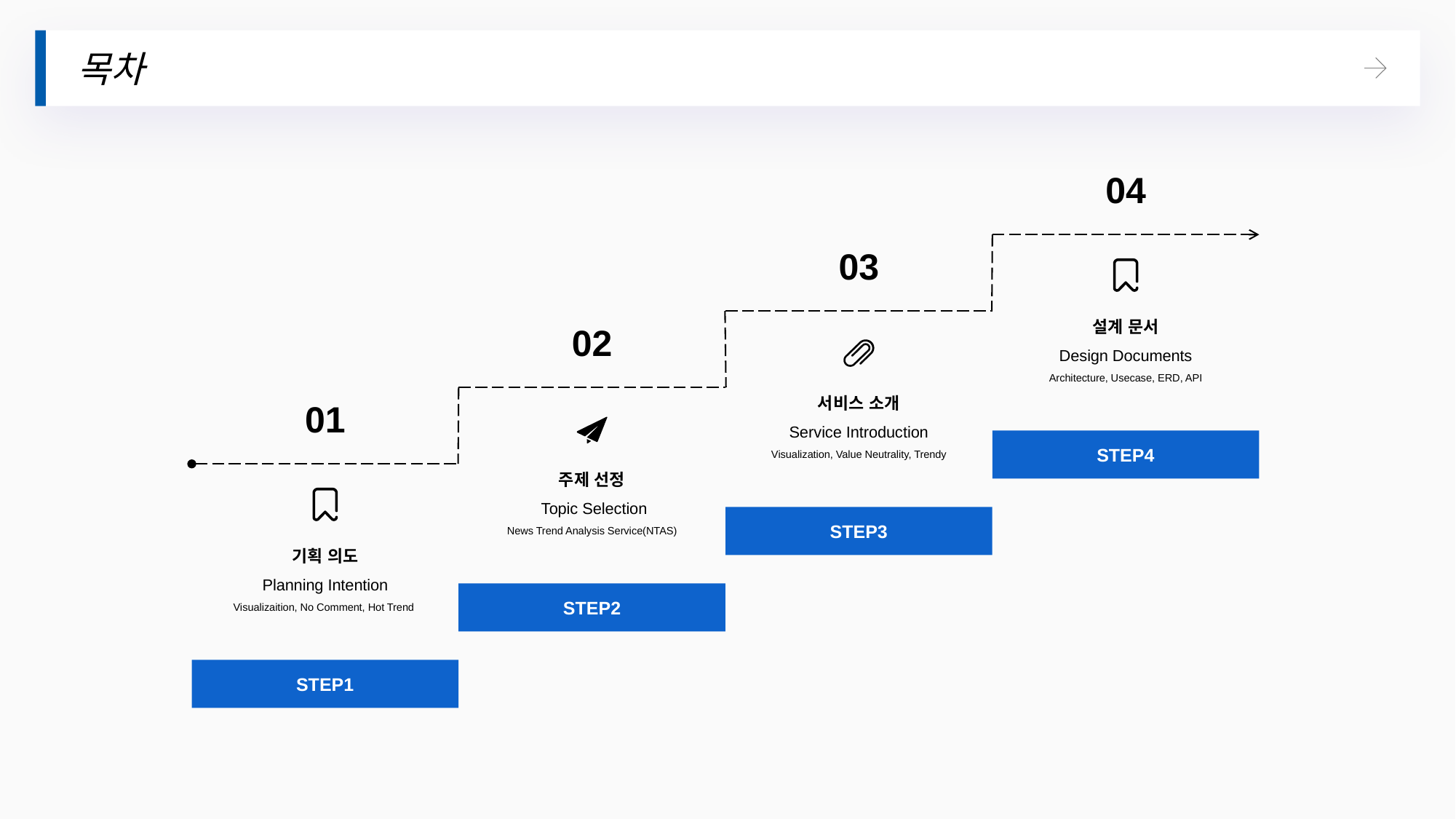

목차

04
03

설계 문서
Design Documents
Architecture, Usecase, ERD, API
02

서비스 소개
Service Introduction
Visualization, Value Neutrality, Trendy
01

STEP4
주제 선정
 Topic Selection
News Trend Analysis Service(NTAS)

STEP3
기획 의도
Planning Intention
Visualizaition, No Comment, Hot Trend
STEP2
STEP1